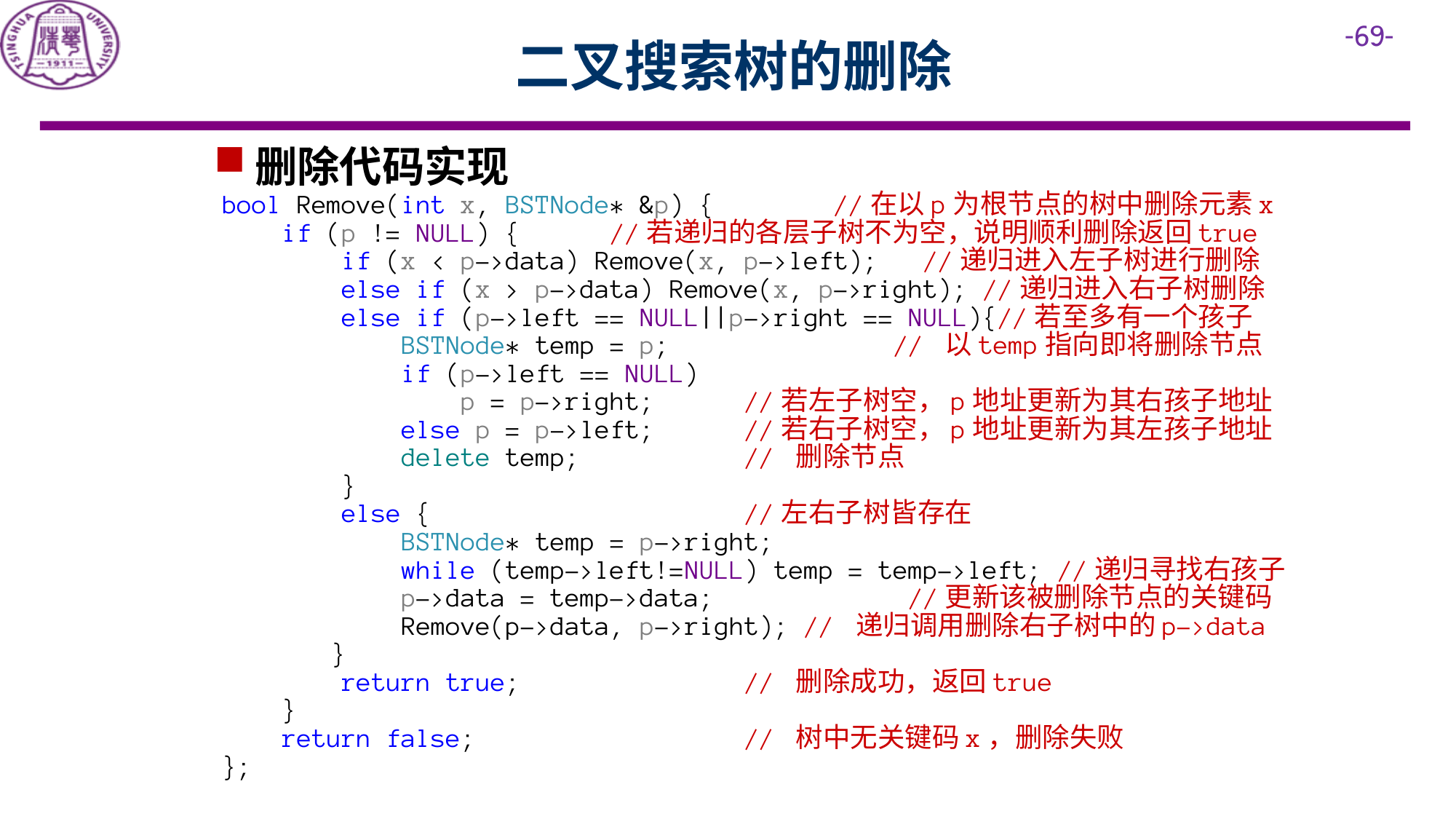

# 二叉搜索树的删除
删除代码实现
bool Remove(int x, BSTNode* &p) {        //在以p为根节点的树中删除元素x
    if (p != NULL) {      //若递归的各层子树不为空，说明顺利删除返回true
        if (x < p->data) Remove(x, p->left);   //递归进入左子树进行删除
        else if (x > p->data) Remove(x, p->right); //递归进入右子树删除
        else if (p->left == NULL||p->right == NULL){//若至多有一个孩子
            BSTNode* temp = p;               // 以temp指向即将删除节点
            if (p->left == NULL)
                p = p->right;      //若左子树空，p地址更新为其右孩子地址
            else p = p->left;      //若右子树空，p地址更新为其左孩子地址
            delete temp;           // 删除节点
        }
        else {                     //左右子树皆存在
            BSTNode* temp = p->right;
            while (temp->left!=NULL) temp = temp->left; //递归寻找右孩子
            p->data = temp->data;             //更新该被删除节点的关键码
            Remove(p->data, p->right); // 递归调用删除右子树中的p->data
	}
        return true;               // 删除成功，返回true
    }
    return false;                  // 树中无关键码x，删除失败
};